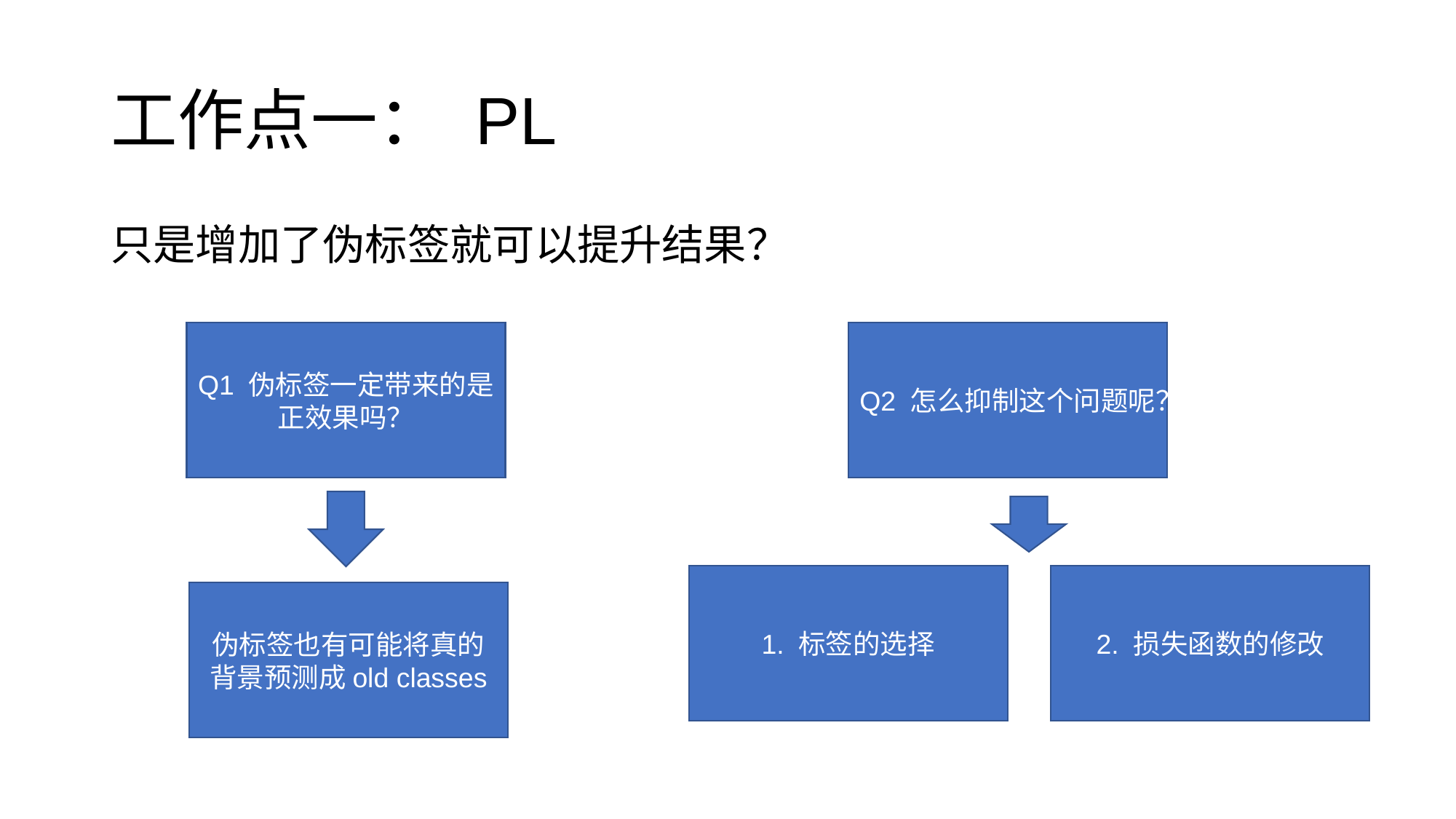

BBAAD9C20180234D78A0072836F0BB3012B9B2041839DB20AAD98F35B1362B85FB43BD38D1613B0322692508C84609EB4DF9215A11D0FB411BBFC250765E2BD724FC08ADEA24864784822F676F224AE14FD0EFB37CBD3F27A8D6E1970E146C48DF862B9DFE3
# 工作点一： PL
只是增加了伪标签就可以提升结果？
Q1 伪标签一定带来的是正效果吗？
Q2 怎么抑制这个问题呢？

2. 损失函数的修改
1. 标签的选择
伪标签也有可能将真的背景预测成old classes